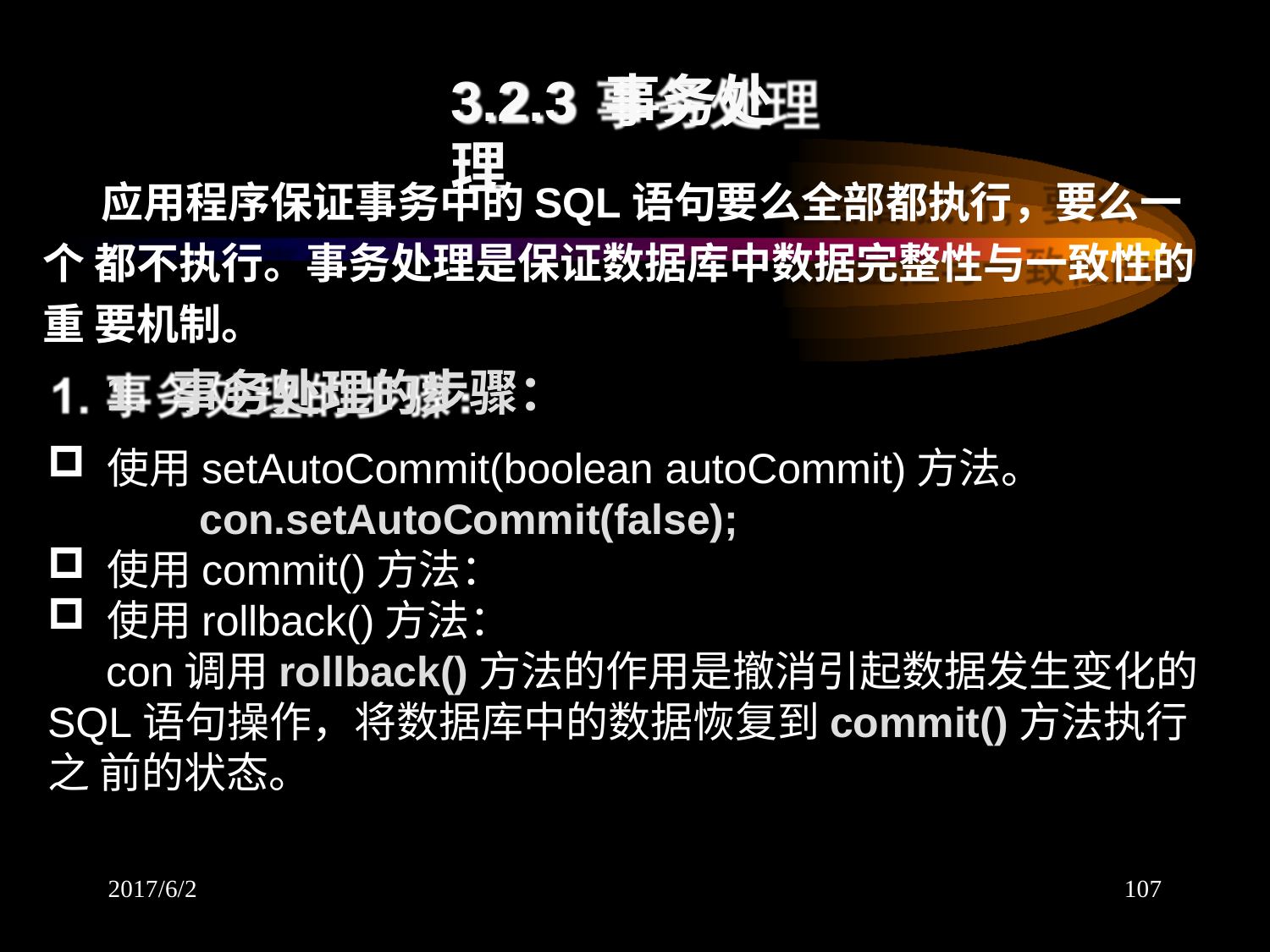

# 3.2.3 事务处理

应用程序保证事务中的SQL语句要么全部都执行，要么一个 都不执行。事务处理是保证数据库中数据完整性与一致性的重 要机制。
1. 事务处理的步骤：
使用setAutoCommit(boolean autoCommit)方法。
con.setAutoCommit(false);
使用commit()方法：
使用rollback()方法：
con调用rollback()方法的作用是撤消引起数据发生变化的
SQL语句操作，将数据库中的数据恢复到commit()方法执行之 前的状态。

2017/6/2
107